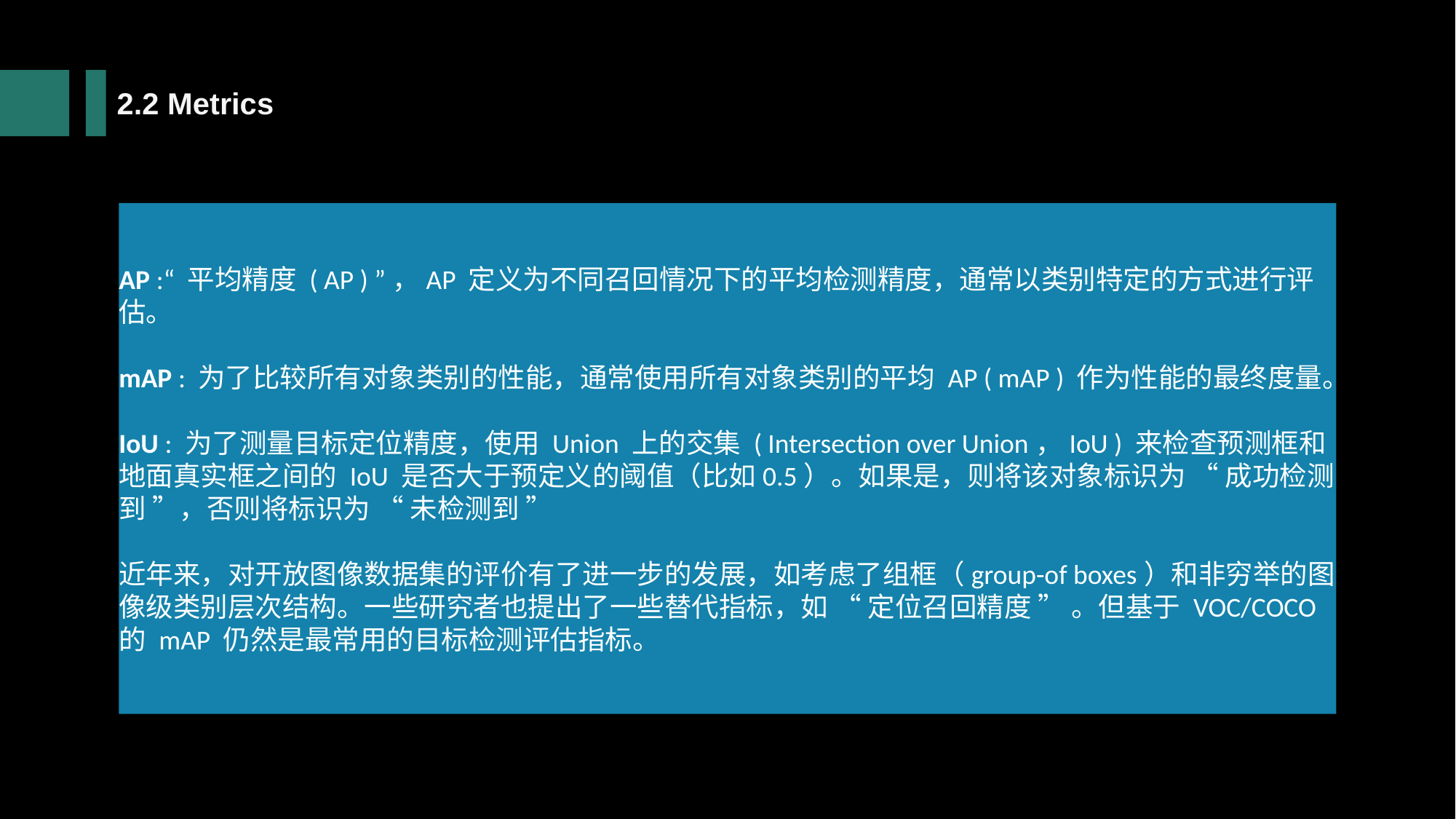

2.2 Metrics
AP :“ 平均精度 ( AP ) ”，AP 定义为不同召回情况下的平均检测精度，通常以类别特定的方式进行评估。

mAP : 为了比较所有对象类别的性能，通常使用所有对象类别的平均 AP ( mAP ) 作为性能的最终度量。

IoU : 为了测量目标定位精度，使用 Union 上的交集 ( Intersection over Union，IoU ) 来检查预测框和地面真实框之间的 IoU 是否大于预定义的阈值（比如0.5）。如果是，则将该对象标识为 “ 成功检测到 ”，否则将标识为 “ 未检测到 ”

近年来，对开放图像数据集的评价有了进一步的发展，如考虑了组框（group-of boxes）和非穷举的图像级类别层次结构。一些研究者也提出了一些替代指标，如 “ 定位召回精度 ” 。但基于 VOC/COCO 的 mAP 仍然是最常用的目标检测评估指标。